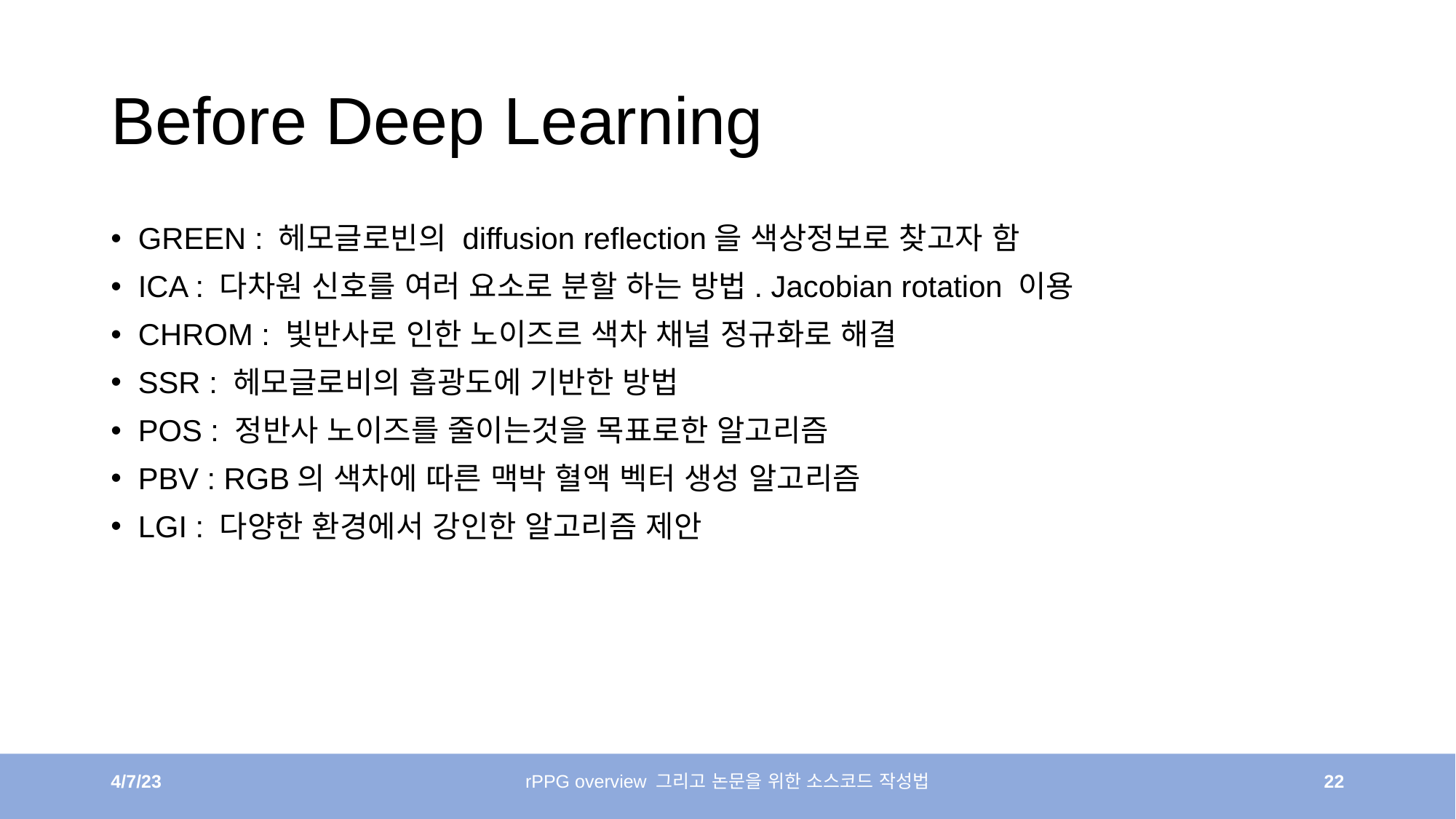

# Before Deep Learning
GREEN : 헤모글로빈의 diffusion reflection을 색상정보로 찾고자 함
ICA : 다차원 신호를 여러 요소로 분할 하는 방법. Jacobian rotation 이용
CHROM : 빛반사로 인한 노이즈르 색차 채널 정규화로 해결
SSR : 헤모글로비의 흡광도에 기반한 방법
POS : 정반사 노이즈를 줄이는것을 목표로한 알고리즘
PBV : RGB의 색차에 따른 맥박 혈액 벡터 생성 알고리즘
LGI : 다양한 환경에서 강인한 알고리즘 제안
4/7/23
rPPG overview 그리고 논문을 위한 소스코드 작성법
22